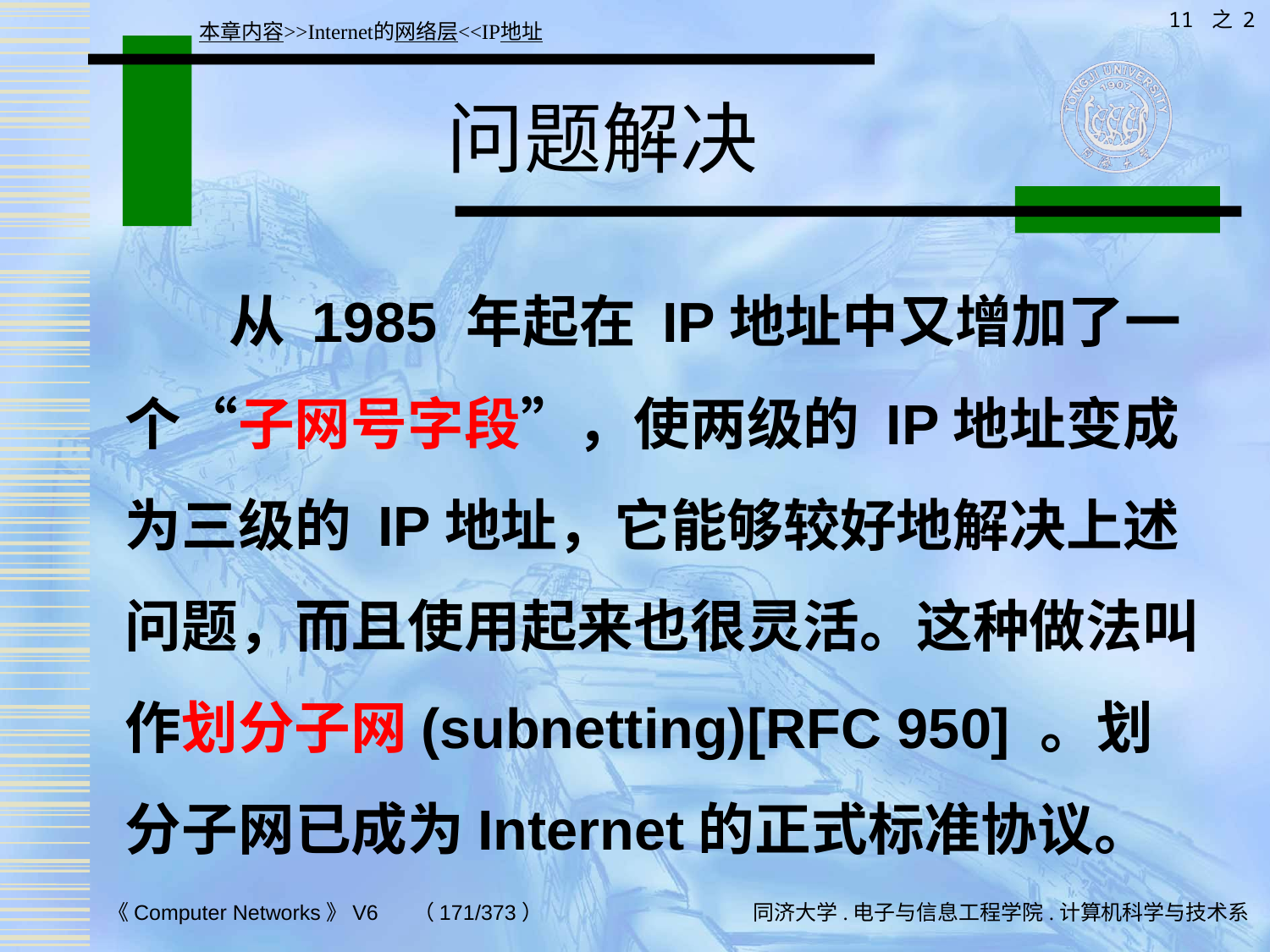

11 之 2
本章内容>>Internet的网络层<<IP地址
# 问题解决
       从 1985 年起在 IP地址中又增加了一个“子网号字段”，使两级的 IP地址变成为三级的 IP地址，它能够较好地解决上述问题，而且使用起来也很灵活。这种做法叫作划分子网(subnetting)[RFC 950] 。划分子网已成为Internet的正式标准协议。